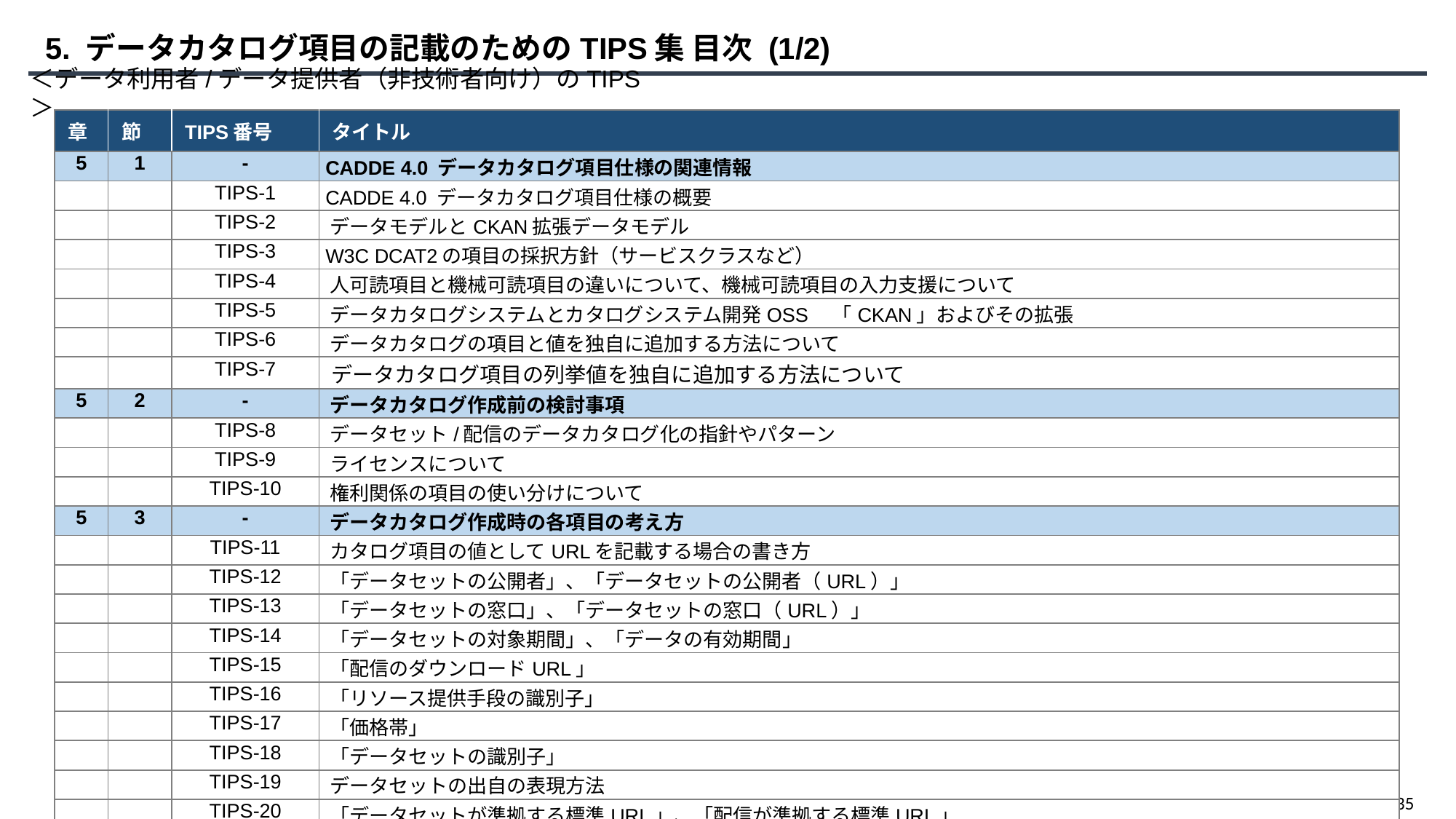

5. データカタログ項目の記載のためのTIPS集 目次 (1/2)
＜データ利用者/データ提供者（非技術者向け）のTIPS＞
| 章 | 節 | TIPS番号 | タイトル |
| --- | --- | --- | --- |
| 5 | 1 | - | CADDE 4.0 データカタログ項目仕様の関連情報 |
|  |  | TIPS-1 | CADDE 4.0 データカタログ項目仕様の概要 |
|  |  | TIPS-2 | データモデルとCKAN拡張データモデル |
|  |  | TIPS-3 | W3C DCAT2の項目の採択方針（サービスクラスなど） |
|  |  | TIPS-4 | 人可読項目と機械可読項目の違いについて、機械可読項目の入力支援について |
|  |  | TIPS-5 | データカタログシステムとカタログシステム開発OSS　「CKAN」およびその拡張 |
|  |  | TIPS-6 | データカタログの項目と値を独自に追加する方法について |
|  |  | TIPS-7 | データカタログ項目の列挙値を独自に追加する方法について |
| 5 | 2 | - | データカタログ作成前の検討事項 |
|  |  | TIPS-8 | データセット/配信のデータカタログ化の指針やパターン |
|  |  | TIPS-9 | ライセンスについて |
|  |  | TIPS-10 | 権利関係の項目の使い分けについて |
| 5 | 3 | - | データカタログ作成時の各項目の考え方 |
|  |  | TIPS-11 | カタログ項目の値としてURLを記載する場合の書き方 |
|  |  | TIPS-12 | 「データセットの公開者」、「データセットの公開者（URL）」 |
|  |  | TIPS-13 | 「データセットの窓口」、「データセットの窓口（URL）」 |
|  |  | TIPS-14 | 「データセットの対象期間」、「データの有効期間」 |
|  |  | TIPS-15 | 「配信のダウンロードURL」 |
|  |  | TIPS-16 | 「リソース提供手段の識別子」 |
|  |  | TIPS-17 | 「価格帯」 |
|  |  | TIPS-18 | 「データセットの識別子」 |
|  |  | TIPS-19 | データセットの出自の表現方法 |
|  |  | TIPS-20 | 「データセットが準拠する標準URL」、「配信が準拠する標準URL​」 |
|  |  | TIPS-21 | 「配信のメディアタイプ」、「配信のファイル形式」、 「配信の圧縮形式」、「配信のパッケージ形式」 |
|  |  | TIPS-22 | 「データセットの対象地域」、「データセットの対象地域（説明）」、「データセットの対象地域（緯度経度）」 |
|  |  | TIPS-23 | 項目値に対する複数値の記載方法 |